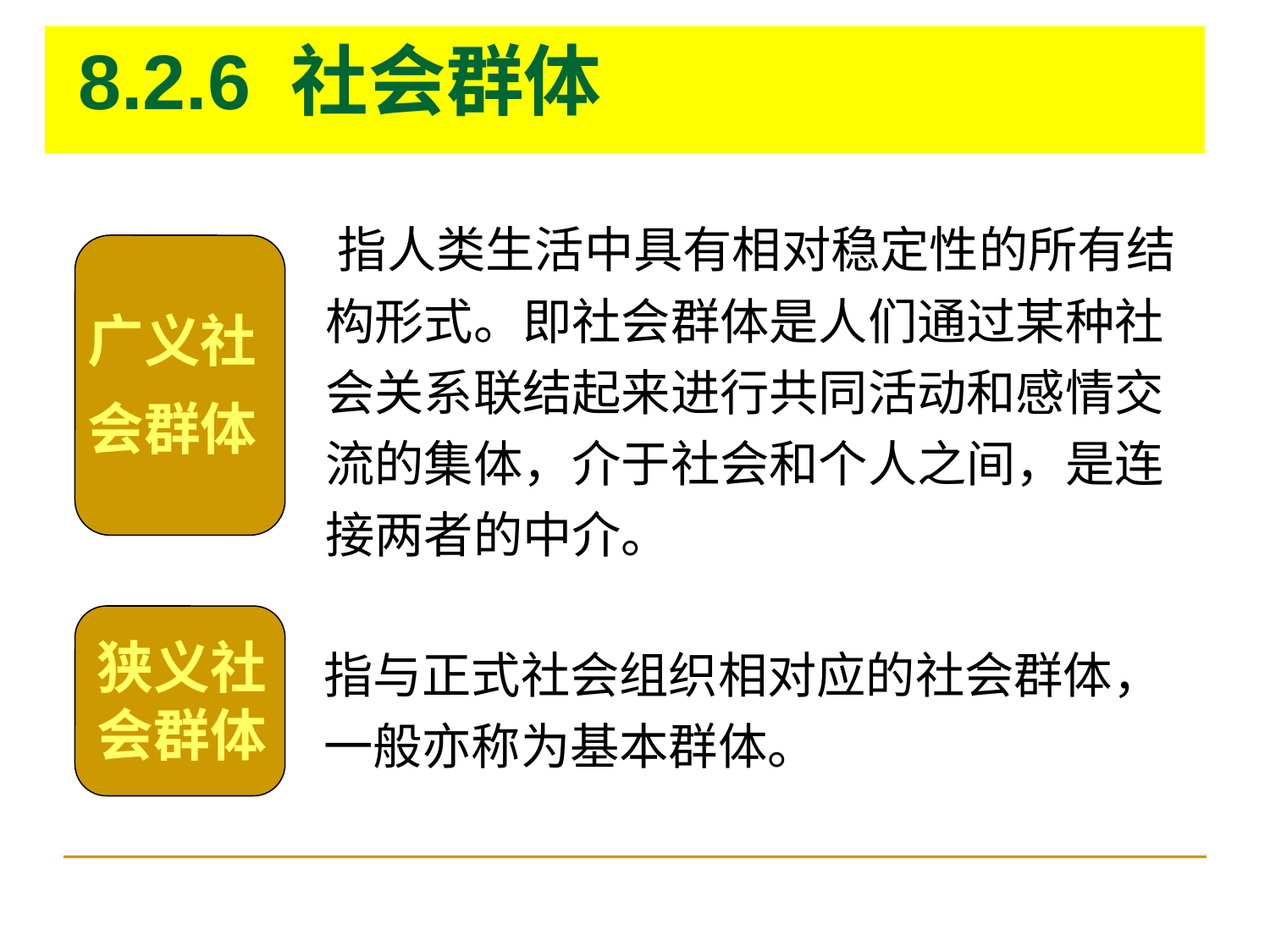

# 8.2.6 社会群体
    指人类生活中具有相对稳定性的所有结构形式。即社会群体是人们通过某种社会关系联结起来进行共同活动和感情交流的集体，介于社会和个人之间，是连接两者的中介。

广义社会群体

狭义社会群体
指与正式社会组织相对应的社会群体，一般亦称为基本群体。

29